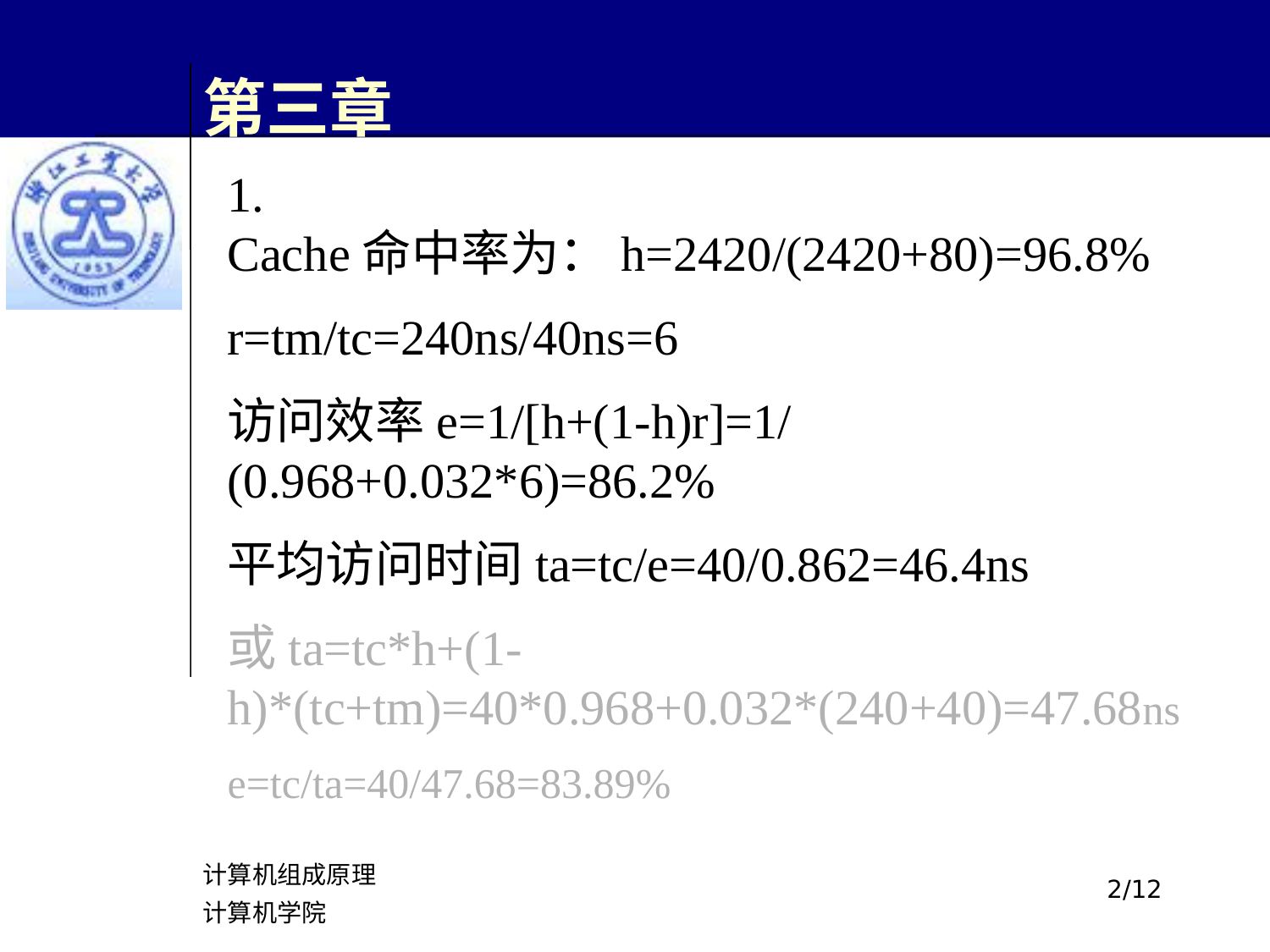

# 第三章
1.   Cache命中率为：h=2420/(2420+80)=96.8%
r=tm/tc=240ns/40ns=6
访问效率e=1/[h+(1-h)r]=1/(0.968+0.032*6)=86.2%
平均访问时间ta=tc/e=40/0.862=46.4ns
或ta=tc*h+(1-h)*(tc+tm)=40*0.968+0.032*(240+40)=47.68ns
e=tc/ta=40/47.68=83.89%
计算机组成原理
计算机学院

2/12